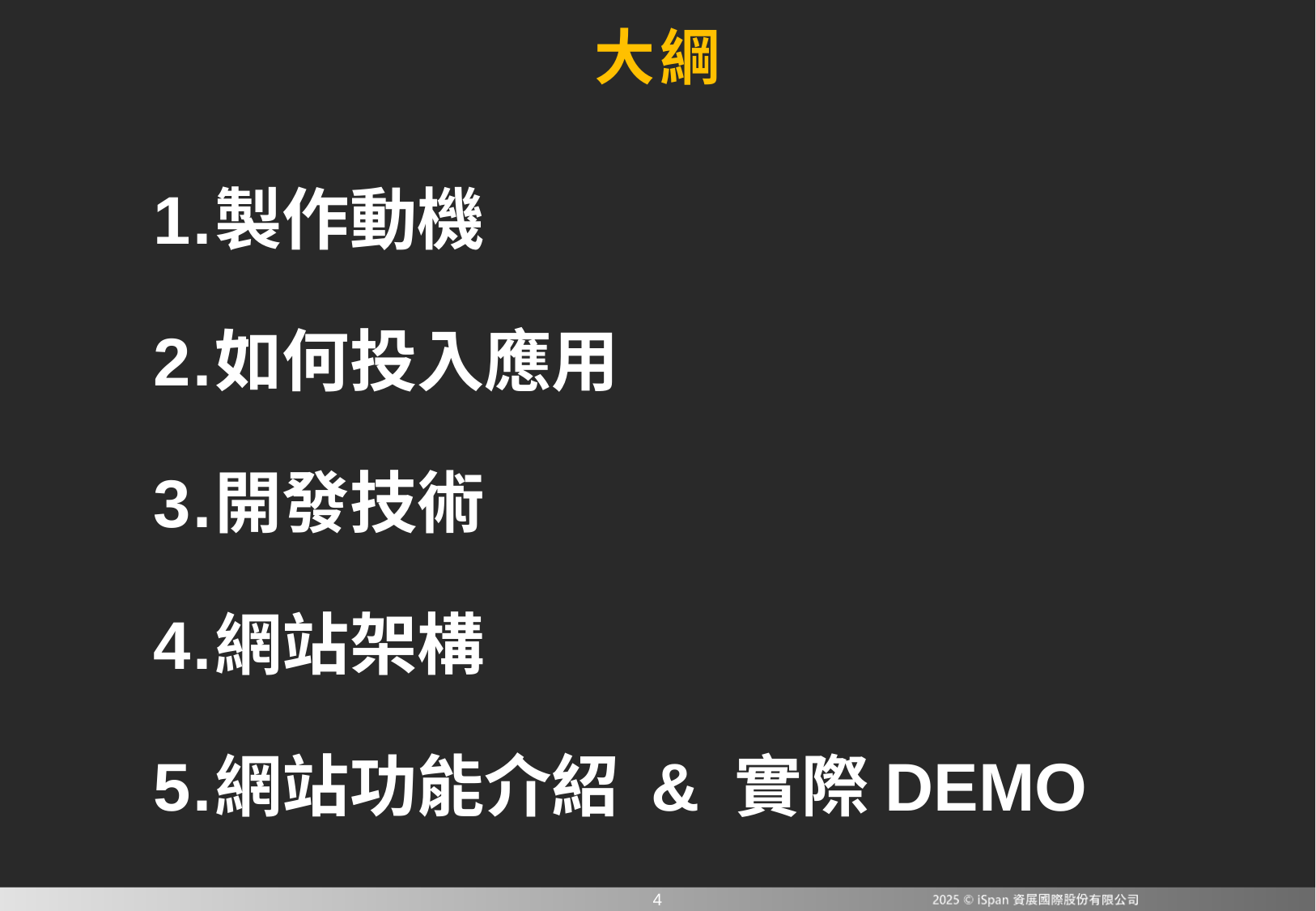

大綱
製作動機
如何投入應用
開發技術
網站架構
網站功能介紹 & 實際DEMO